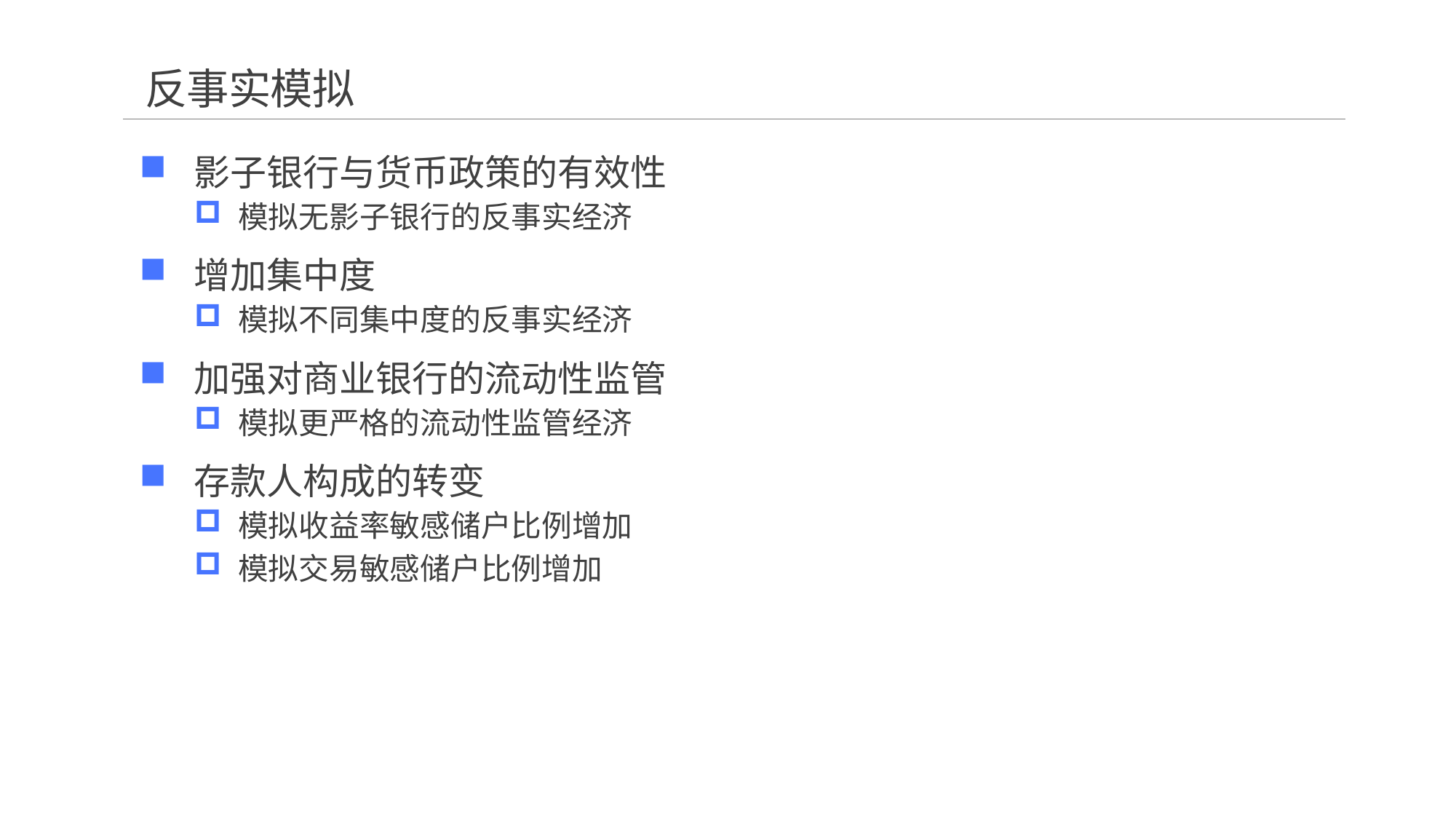

# 反事实模拟
影子银行与货币政策的有效性
模拟无影子银行的反事实经济
增加集中度
模拟不同集中度的反事实经济
加强对商业银行的流动性监管
模拟更严格的流动性监管经济
存款人构成的转变
模拟收益率敏感储户比例增加
模拟交易敏感储户比例增加

40